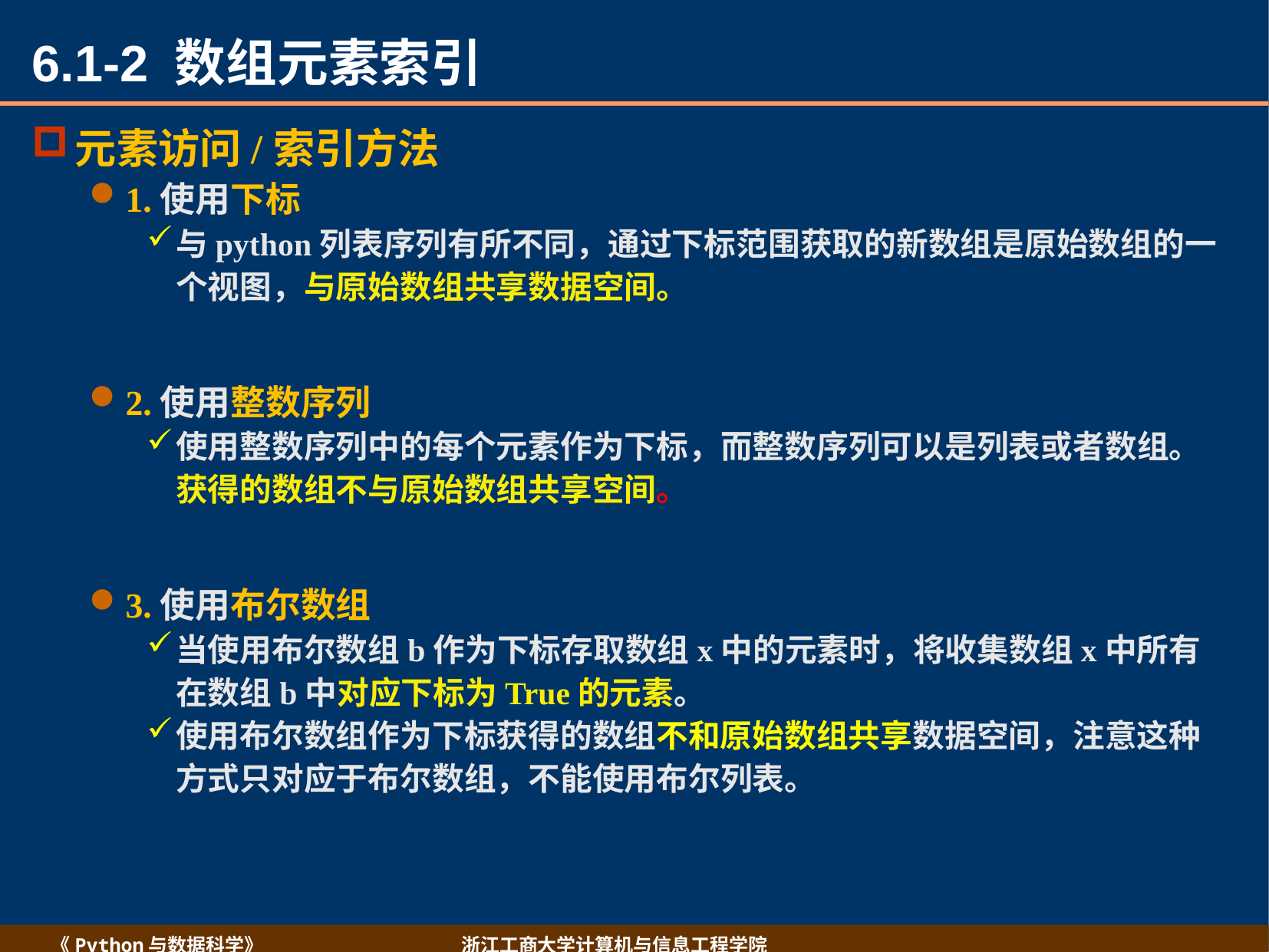

# 6.1-2 数组元素索引
元素访问/索引方法
1.使用下标
与python列表序列有所不同，通过下标范围获取的新数组是原始数组的一个视图，与原始数组共享数据空间。

2.使用整数序列
使用整数序列中的每个元素作为下标，而整数序列可以是列表或者数组。获得的数组不与原始数组共享空间。

3.使用布尔数组
当使用布尔数组b作为下标存取数组x中的元素时，将收集数组x中所有在数组b中对应下标为True的元素。
使用布尔数组作为下标获得的数组不和原始数组共享数据空间，注意这种方式只对应于布尔数组，不能使用布尔列表。